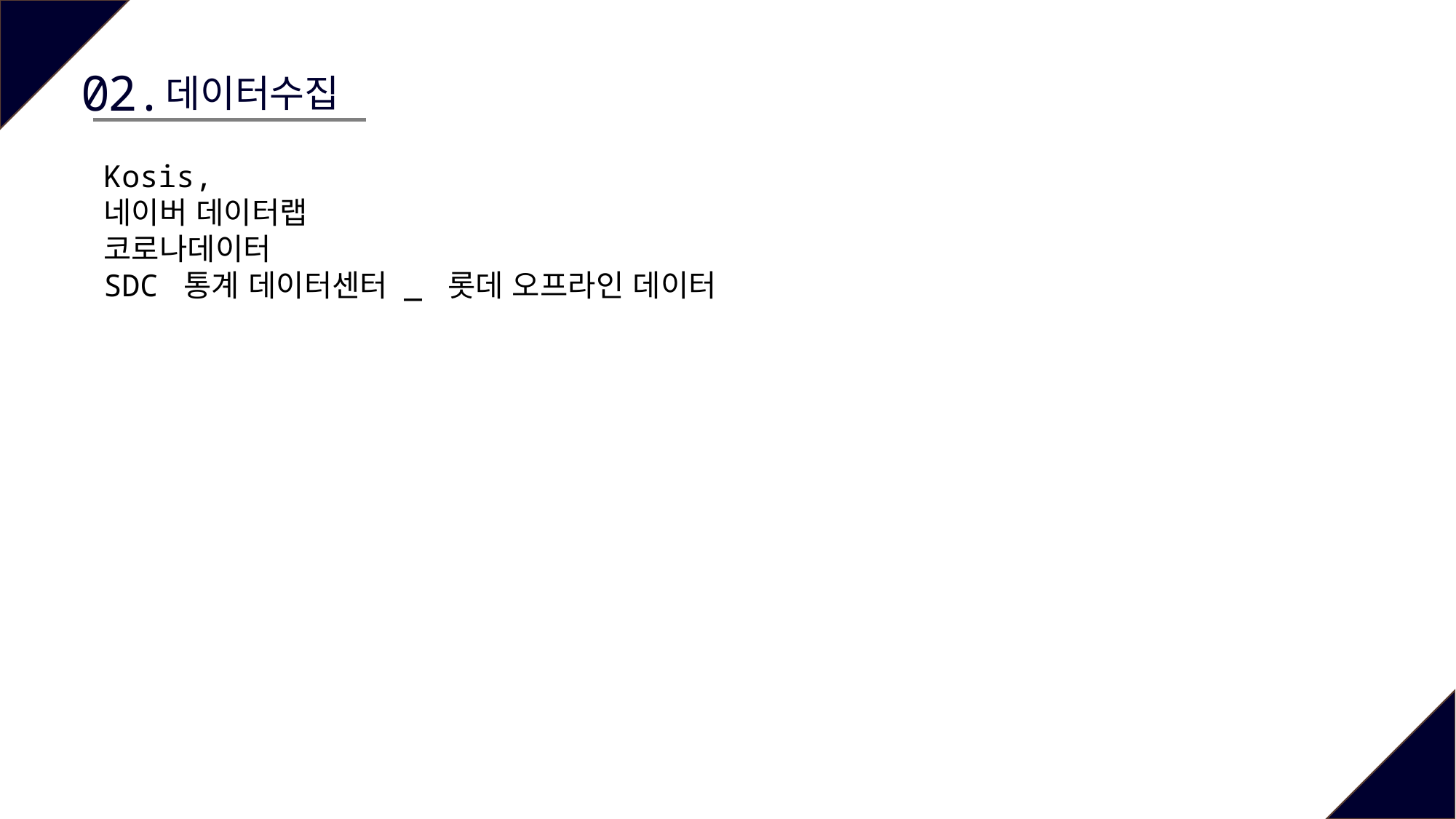

02.
데이터수집
Kosis,
네이버 데이터랩
코로나데이터
SDC 통계 데이터센터 _ 롯데 오프라인 데이터